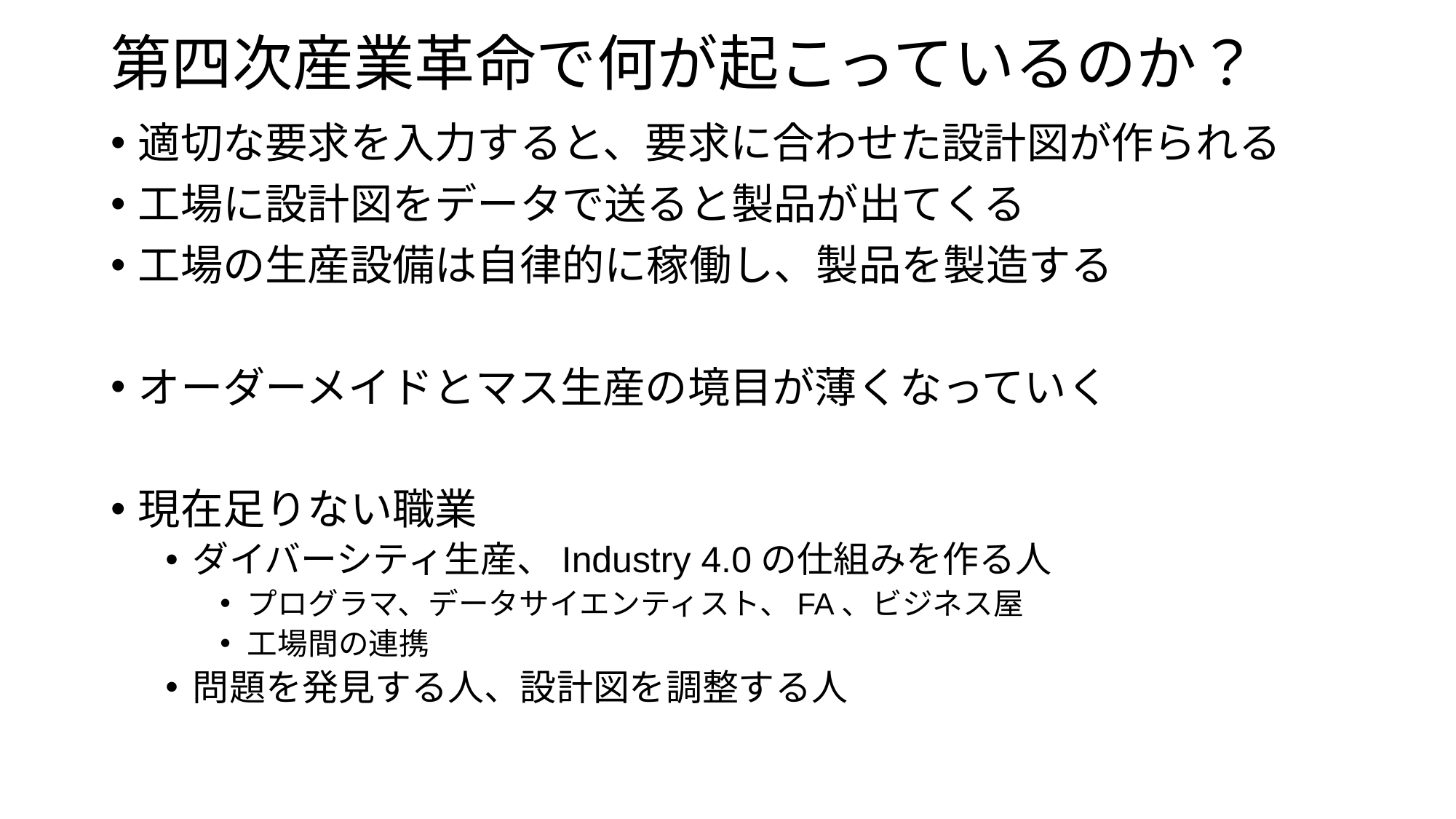

# 第四次産業革命で何が起こっているのか？
適切な要求を入力すると、要求に合わせた設計図が作られる
工場に設計図をデータで送ると製品が出てくる
工場の生産設備は自律的に稼働し、製品を製造する

オーダーメイドとマス生産の境目が薄くなっていく

現在足りない職業
ダイバーシティ生産、Industry 4.0の仕組みを作る人
プログラマ、データサイエンティスト、FA、ビジネス屋
工場間の連携
問題を発見する人、設計図を調整する人